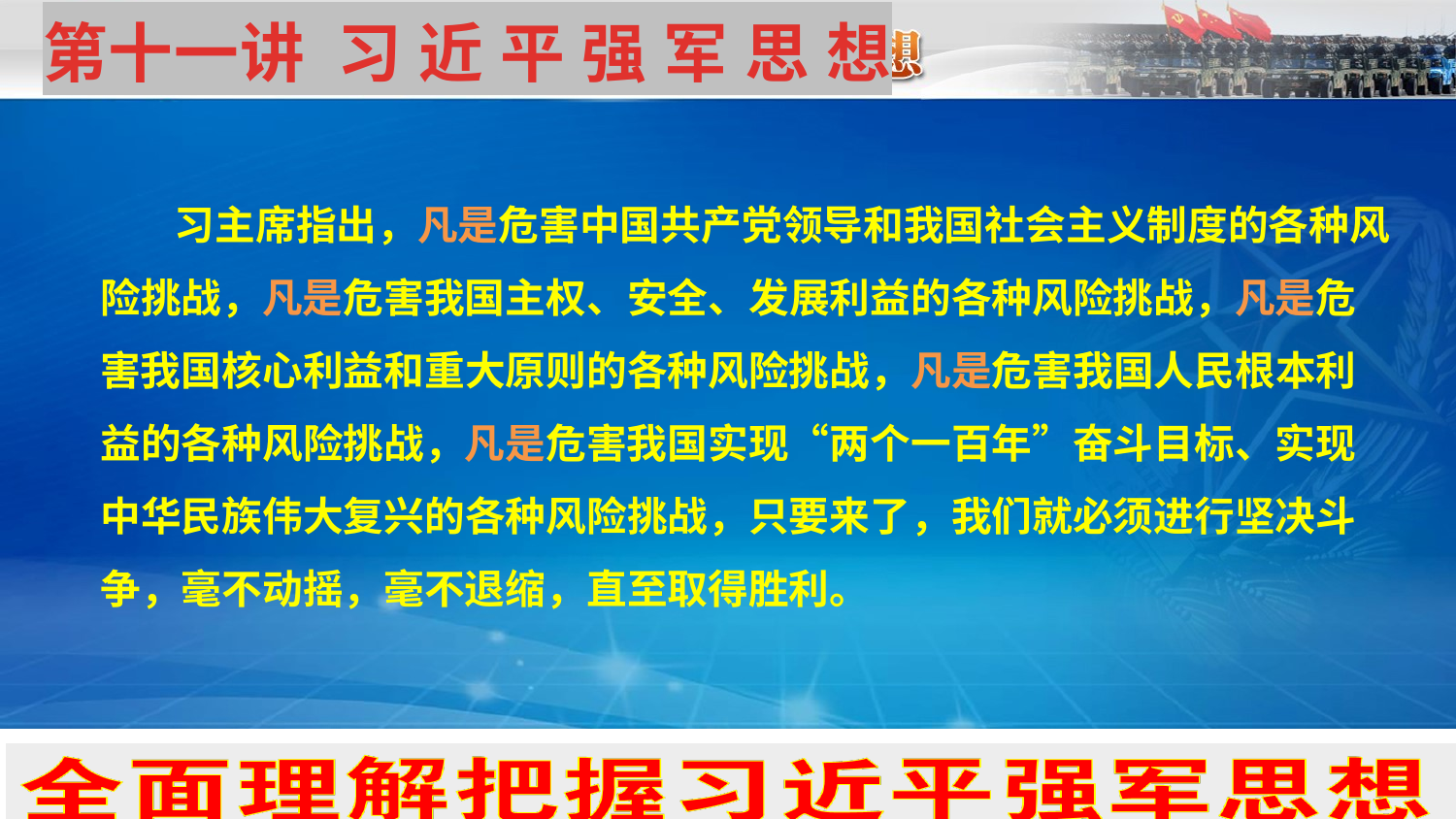

习主席指出，凡是危害中国共产党领导和我国社会主义制度的各种风险挑战，凡是危害我国主权、安全、发展利益的各种风险挑战，凡是危害我国核心利益和重大原则的各种风险挑战，凡是危害我国人民根本利益的各种风险挑战，凡是危害我国实现“两个一百年”奋斗目标、实现中华民族伟大复兴的各种风险挑战，只要来了，我们就必须进行坚决斗争，毫不动摇，毫不退缩，直至取得胜利。